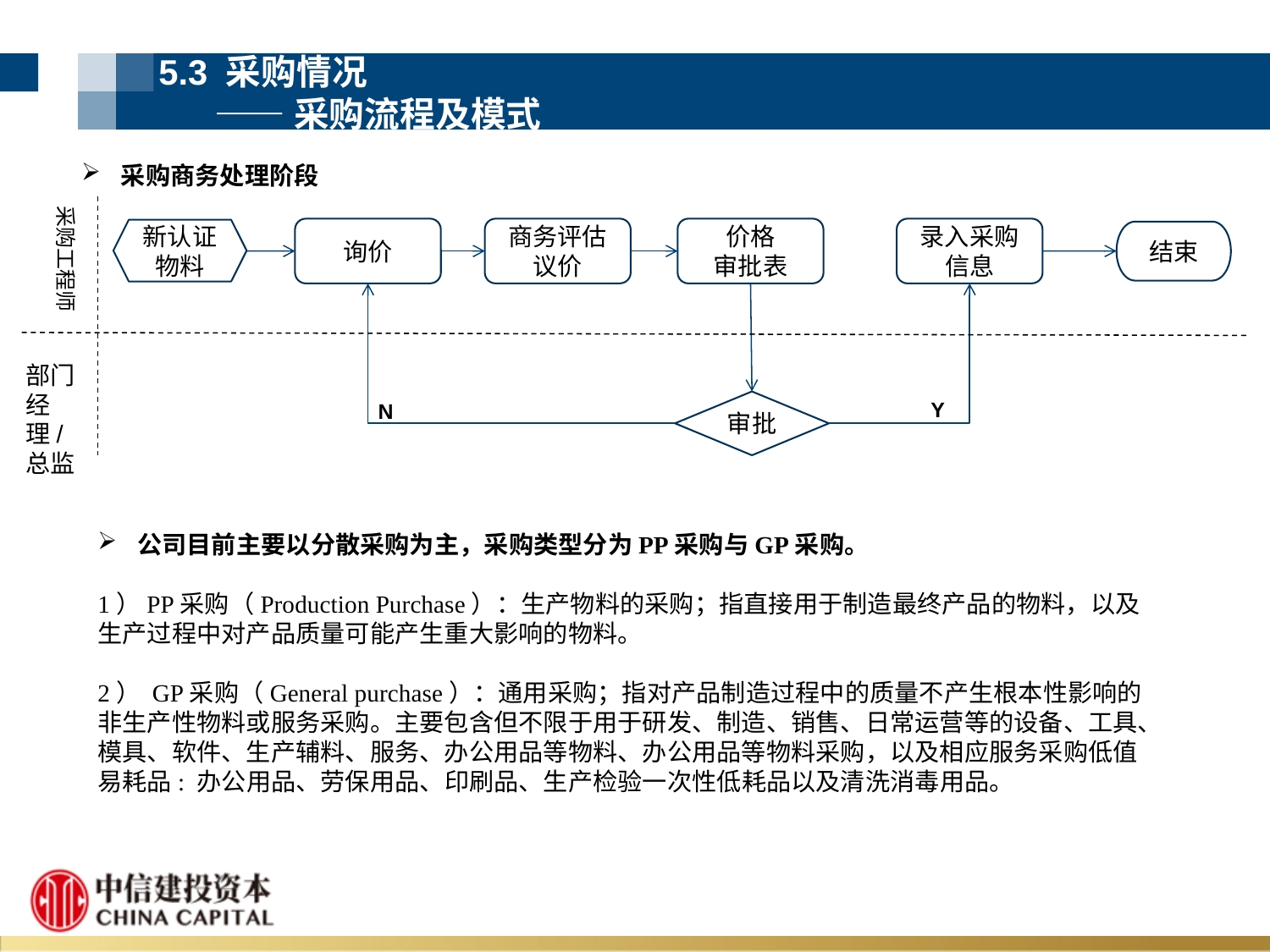

5.3 采购情况
       ——采购流程及模式
采购商务处理阶段
采购工程师
询价
商务评估
议价
价格
审批表
录入采购信息
新认证物料
结束
部门经理/总监
Y
审批
N
公司目前主要以分散采购为主，采购类型分为PP采购与GP采购。

1）PP采购（Production Purchase）：生产物料的采购；指直接用于制造最终产品的物料，以及生产过程中对产品质量可能产生重大影响的物料。

2） GP采购（General purchase）：通用采购；指对产品制造过程中的质量不产生根本性影响的非生产性物料或服务采购。主要包含但不限于用于研发、制造、销售、日常运营等的设备、工具、模具、软件、生产辅料、服务、办公用品等物料、办公用品等物料采购，以及相应服务采购低值易耗品: 办公用品、劳保用品、印刷品、生产检验一次性低耗品以及清洗消毒用品。